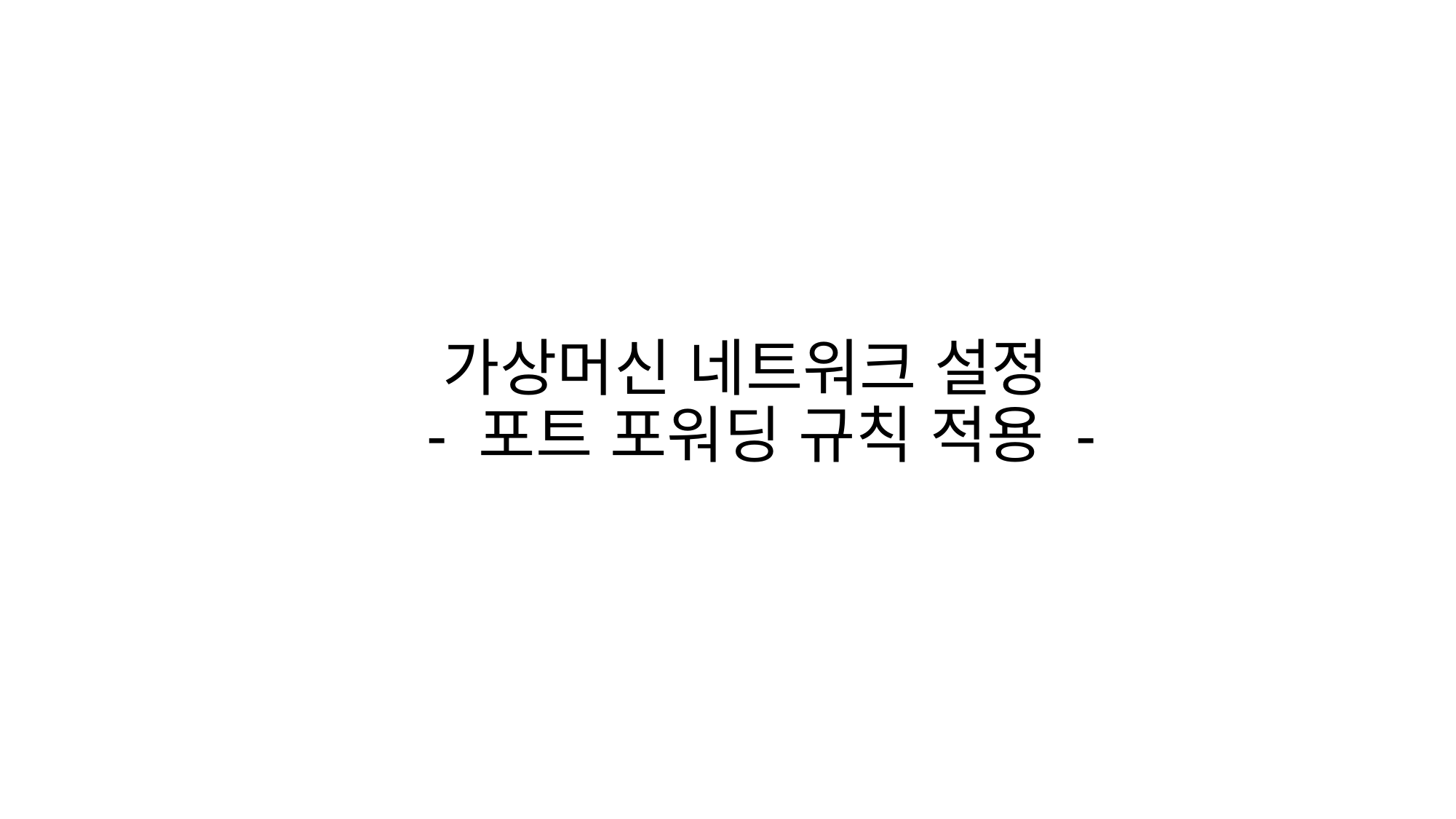

# 가상머신 네트워크 설정 - 포트 포워딩 규칙 적용 -